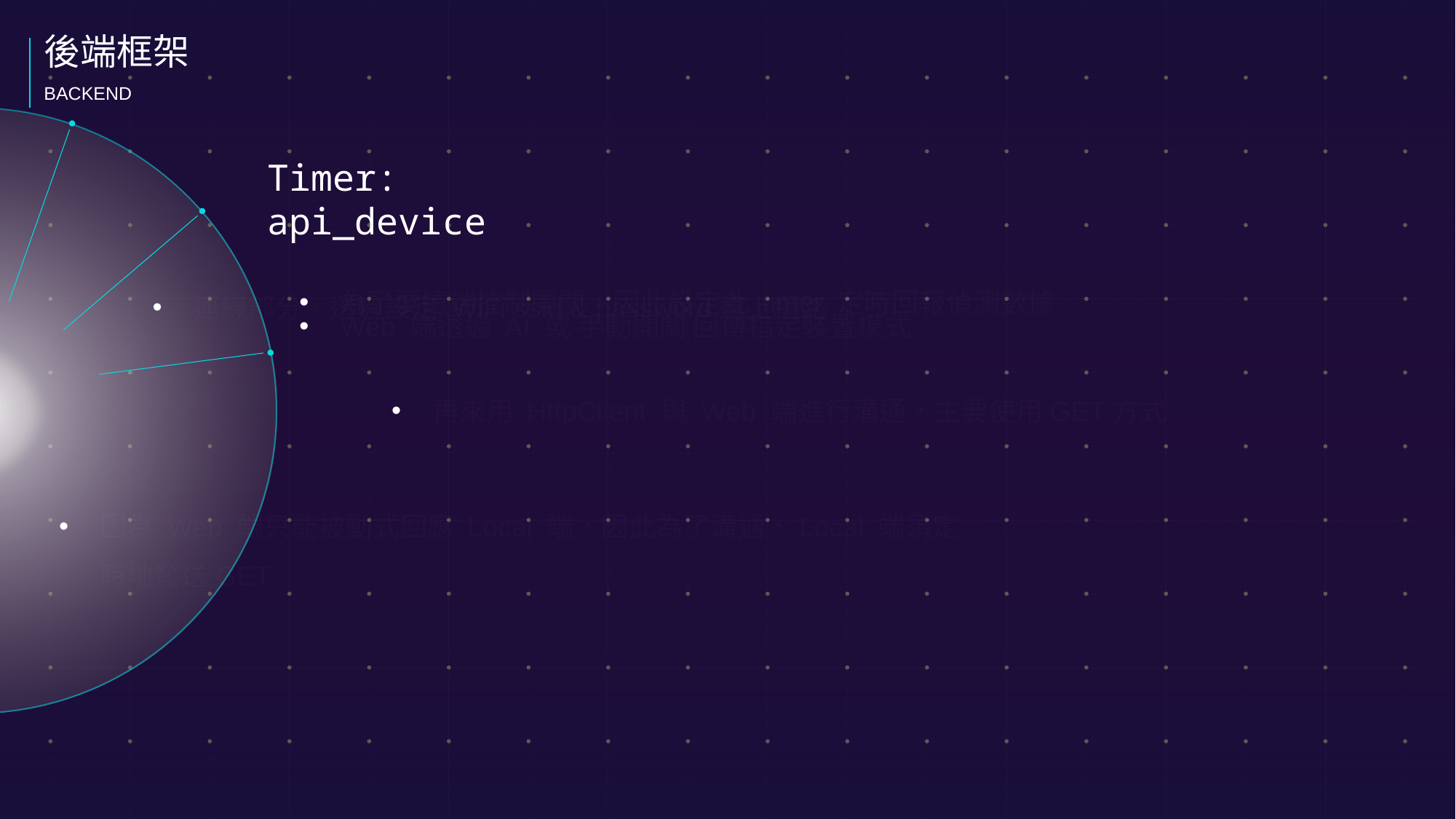

後端框架
BACKEND

Timer: api_device
為了要遠端控制開關，因此設定此 timer 定時回報偵測數據
連線部分，透過設定 WiFi ssid & password連上網路
Web 端透過 AI 或 手動開關 回傳指定裝置模式
再來用 HttpClient 與 Web 端進行溝通，主要使用GET方式
因為 Web 端只能被動式回應 Local 端，因此為了溝通，Local 端須定時地發送GET